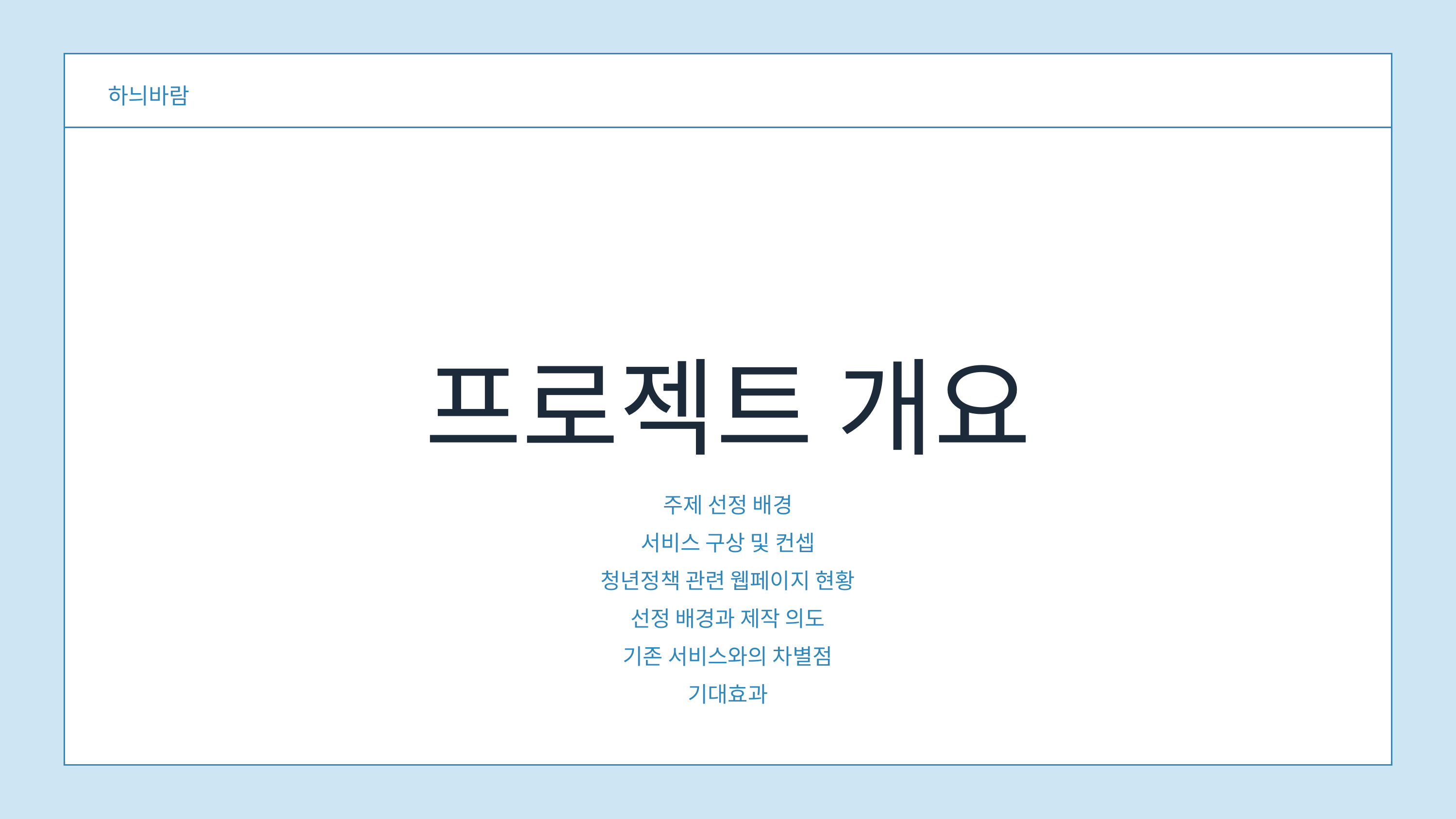

하늬바람

프로젝트 개요
주제 선정 배경
서비스 구상 및 컨셉
청년정책 관련 웹페이지 현황
선정 배경과 제작 의도
기존 서비스와의 차별점
기대효과